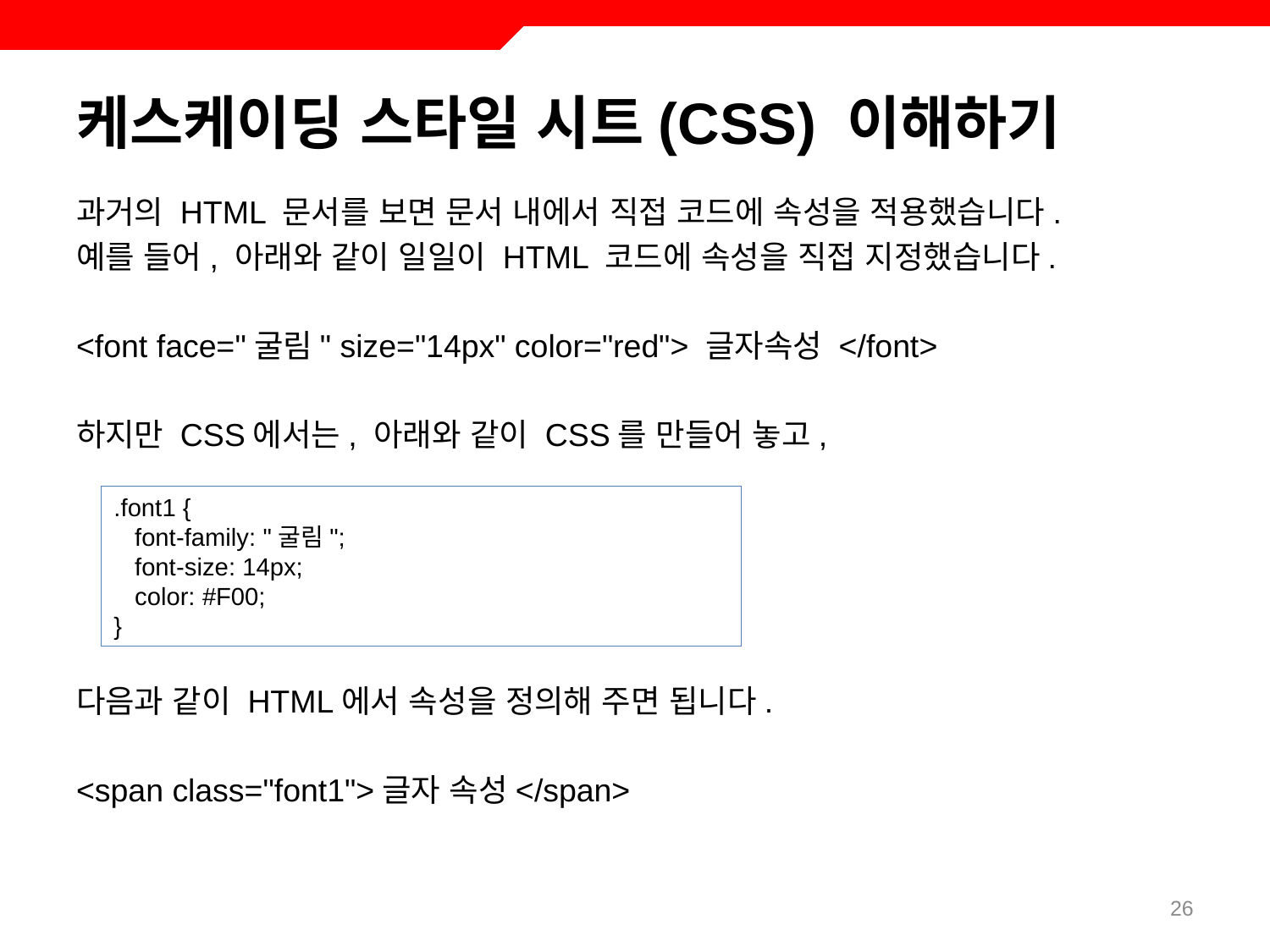

# 케스케이딩 스타일 시트(CSS) 이해하기
과거의 HTML 문서를 보면 문서 내에서 직접 코드에 속성을 적용했습니다.
예를 들어, 아래와 같이 일일이 HTML 코드에 속성을 직접 지정했습니다.

<font face="굴림" size="14px" color="red"> 글자속성 </font>

하지만 CSS에서는, 아래와 같이 CSS를 만들어 놓고,

다음과 같이 HTML에서 속성을 정의해 주면 됩니다.

<span class="font1">글자 속성</span>

.font1 {
   font-family: "굴림";
   font-size: 14px;
   color: #F00;
}
26